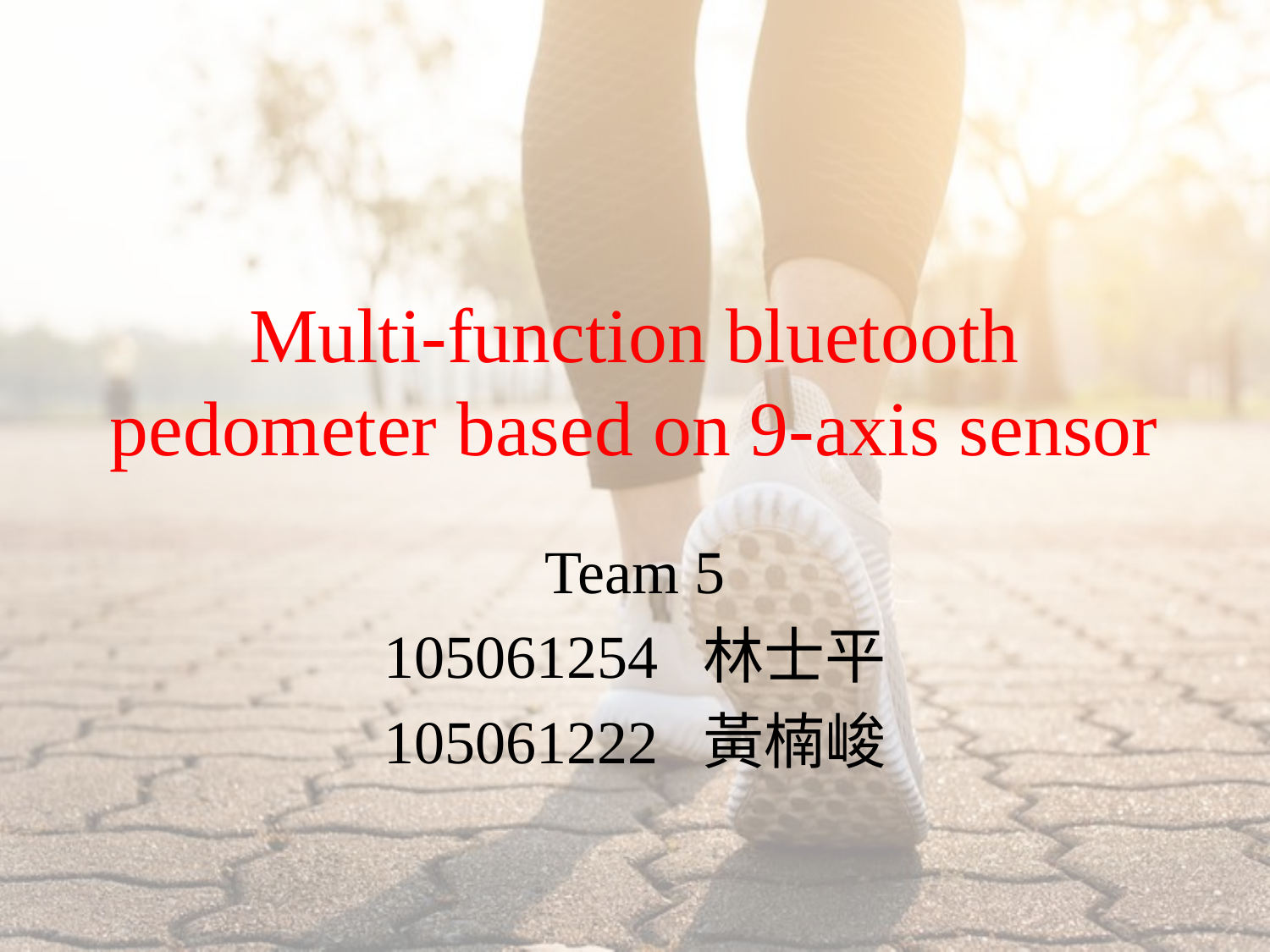

# Multi-function bluetooth pedometer based on 9-axis sensor
Team 5
105061254  林士平
105061222  黃楠峻